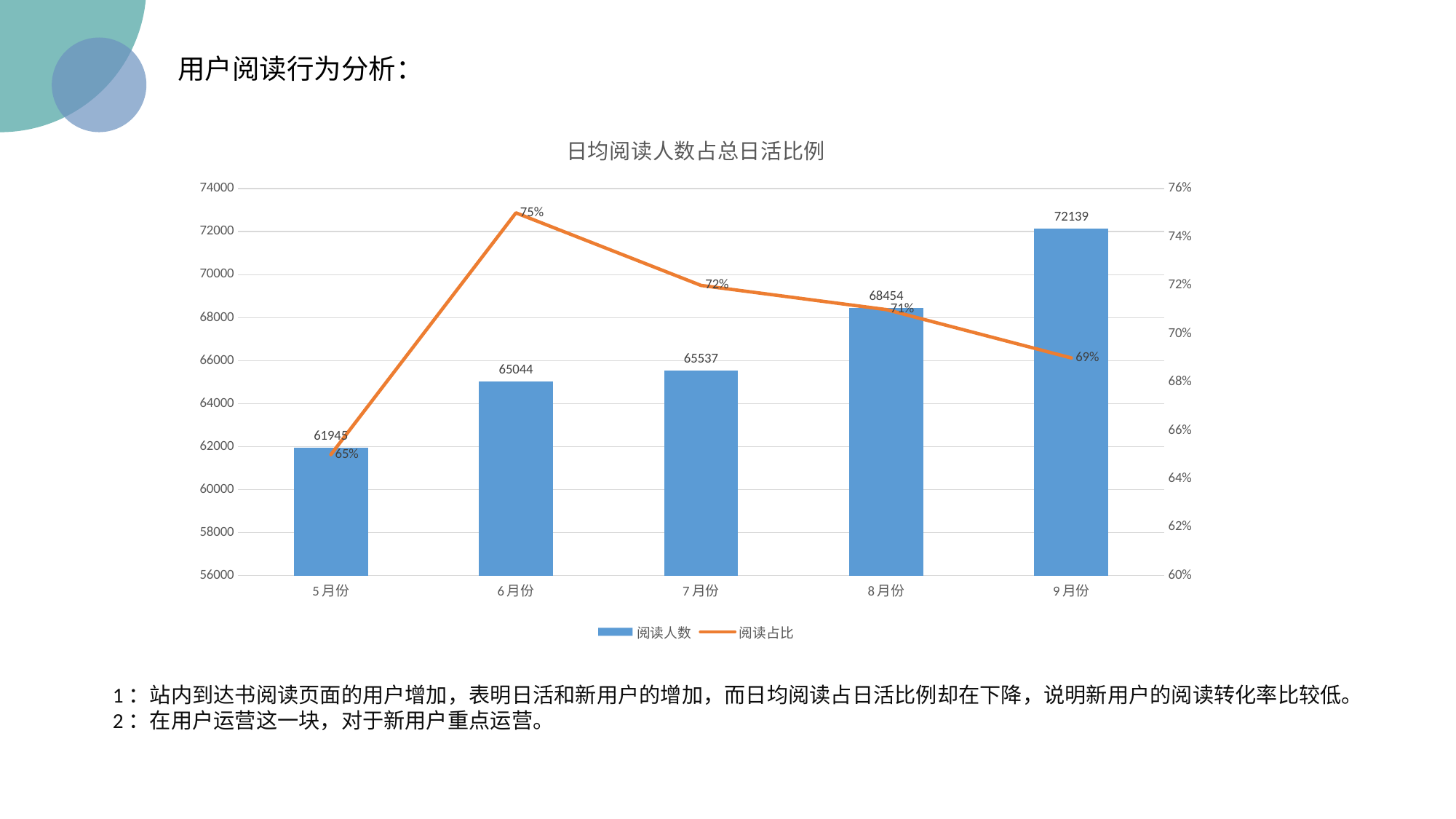

用户阅读行为分析：

### Chart: 日均阅读人数占总日活比例

| Category | 阅读人数 | 阅读占比 |
|---|---|---|
| 5月份 | 61945.0 | 0.65 |
| 6月份 | 65044.0 | 0.75 |
| 7月份 | 65537.0 | 0.72 |
| 8月份 | 68454.0 | 0.71 |
| 9月份 | 72139.0 | 0.69 |
1：站内到达书阅读页面的用户增加，表明日活和新用户的增加，而日均阅读占日活比例却在下降，说明新用户的阅读转化率比较低。
2：在用户运营这一块，对于新用户重点运营。